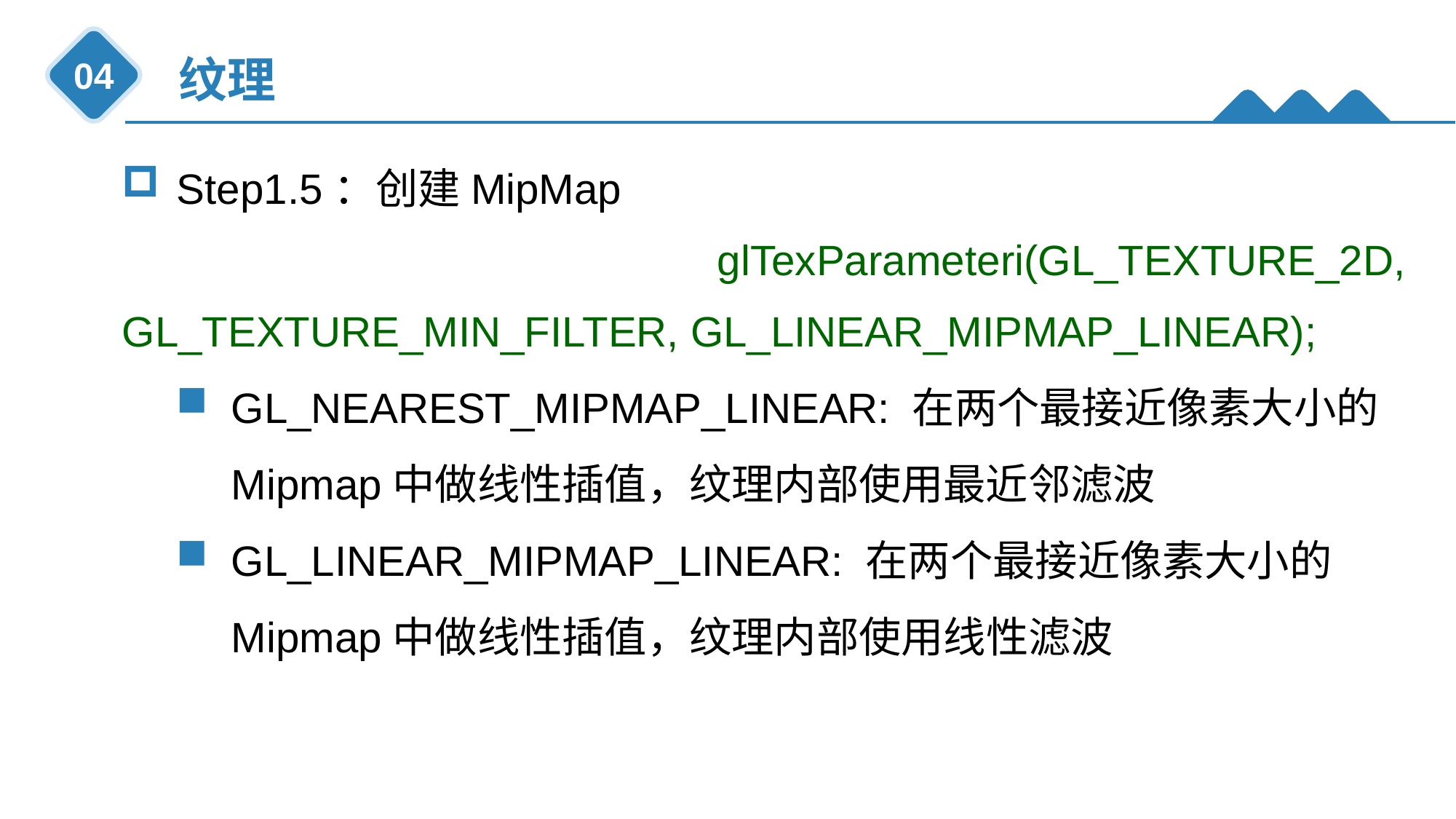

纹理
04

Step1.5：创建MipMap
     glTexParameteri(GL_TEXTURE_2D, GL_TEXTURE_MIN_FILTER, GL_LINEAR_MIPMAP_LINEAR);
GL_NEAREST_MIPMAP_LINEAR: 在两个最接近像素大小的Mipmap中做线性插值，纹理内部使用最近邻滤波
GL_LINEAR_MIPMAP_LINEAR: 在两个最接近像素大小的Mipmap中做线性插值，纹理内部使用线性滤波